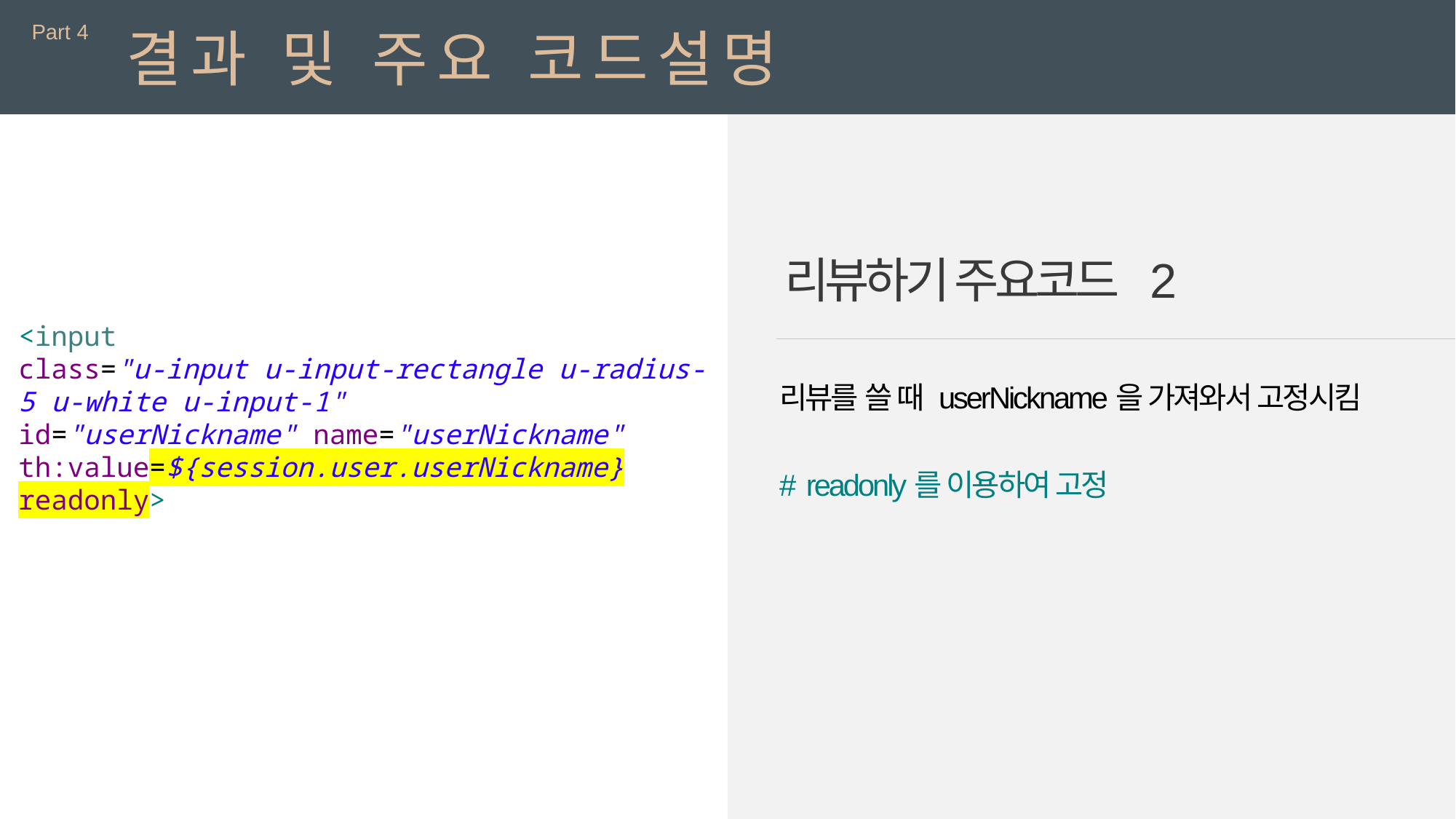

Part 4
결과 및 주요 코드설명

리뷰하기 주요코드  2
<input
class="u-input u-input-rectangle u-radius-5 u-white u-input-1"
id="userNickname" name="userNickname"
th:value=${session.user.userNickname} readonly>

리뷰를 쓸 때 userNickname을 가져와서 고정시킴

#  readonly를 이용하여 고정